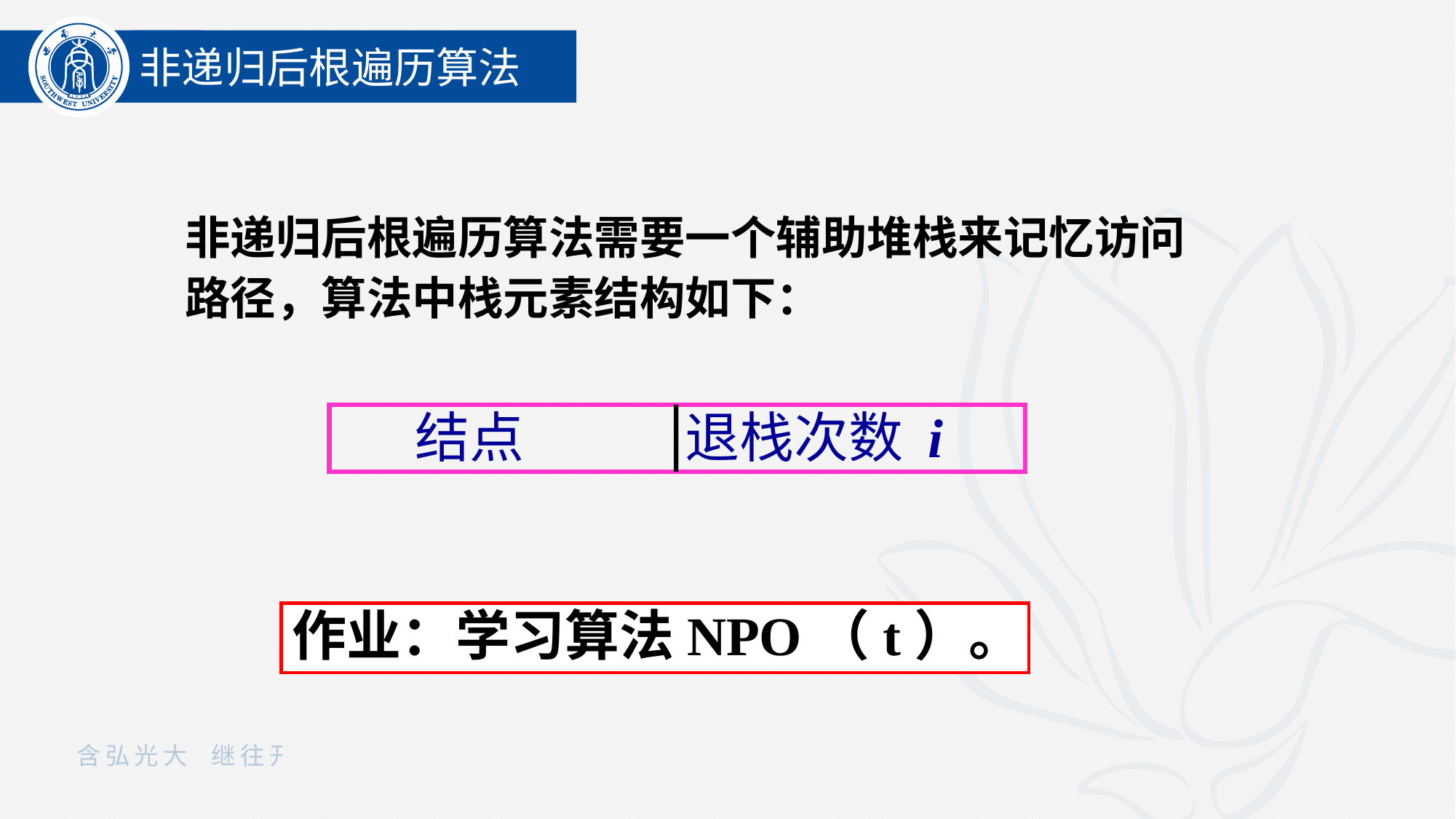

非递归后根遍历算法
非递归后根遍历算法需要一个辅助堆栈来记忆访问路径，算法中栈元素结构如下：
     结点             退栈次数 i

作业：学习算法NPO（t）。